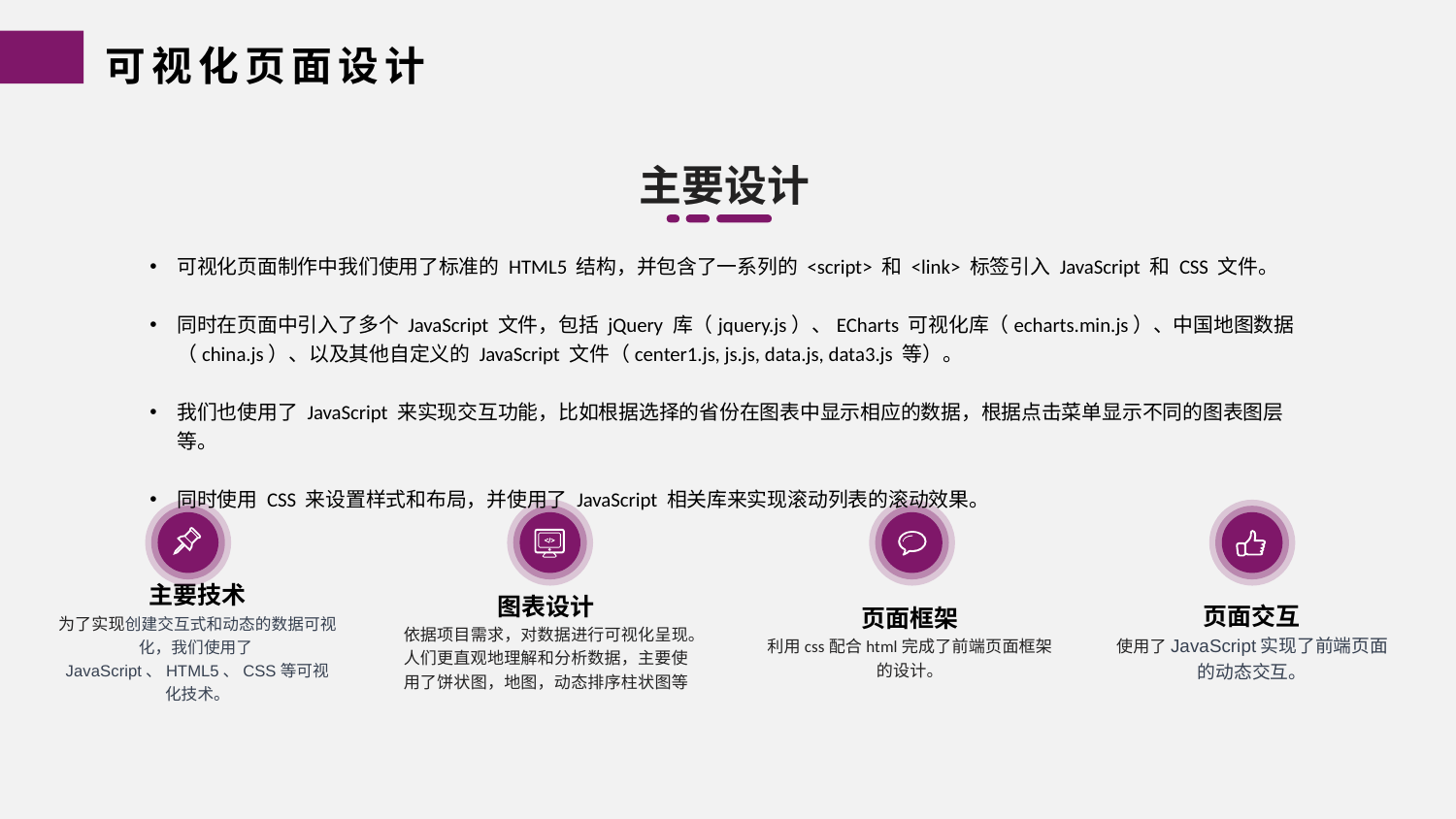

可视化页面设计

主要设计

可视化页面制作中我们使用了标准的 HTML5 结构，并包含了一系列的 <script> 和 <link> 标签引入 JavaScript 和 CSS 文件。

同时在页面中引入了多个 JavaScript 文件，包括 jQuery 库（jquery.js）、ECharts 可视化库（echarts.min.js）、中国地图数据（china.js）、以及其他自定义的 JavaScript 文件（center1.js, js.js, data.js, data3.js 等）。

我们也使用了 JavaScript 来实现交互功能，比如根据选择的省份在图表中显示相应的数据，根据点击菜单显示不同的图表图层等。

同时使用 CSS 来设置样式和布局，并使用了 JavaScript 相关库来实现滚动列表的滚动效果。

图表设计
依据项目需求，对数据进行可视化呈现。
人们更直观地理解和分析数据，主要使用了饼状图，地图，动态排序柱状图等
主要技术
为了实现创建交互式和动态的数据可视化，我们使用了JavaScript、HTML5、CSS等可视化技术。
页面交互
使用了JavaScript实现了前端页面的动态交互。
页面框架
利用css配合html完成了前端页面框架的设计。